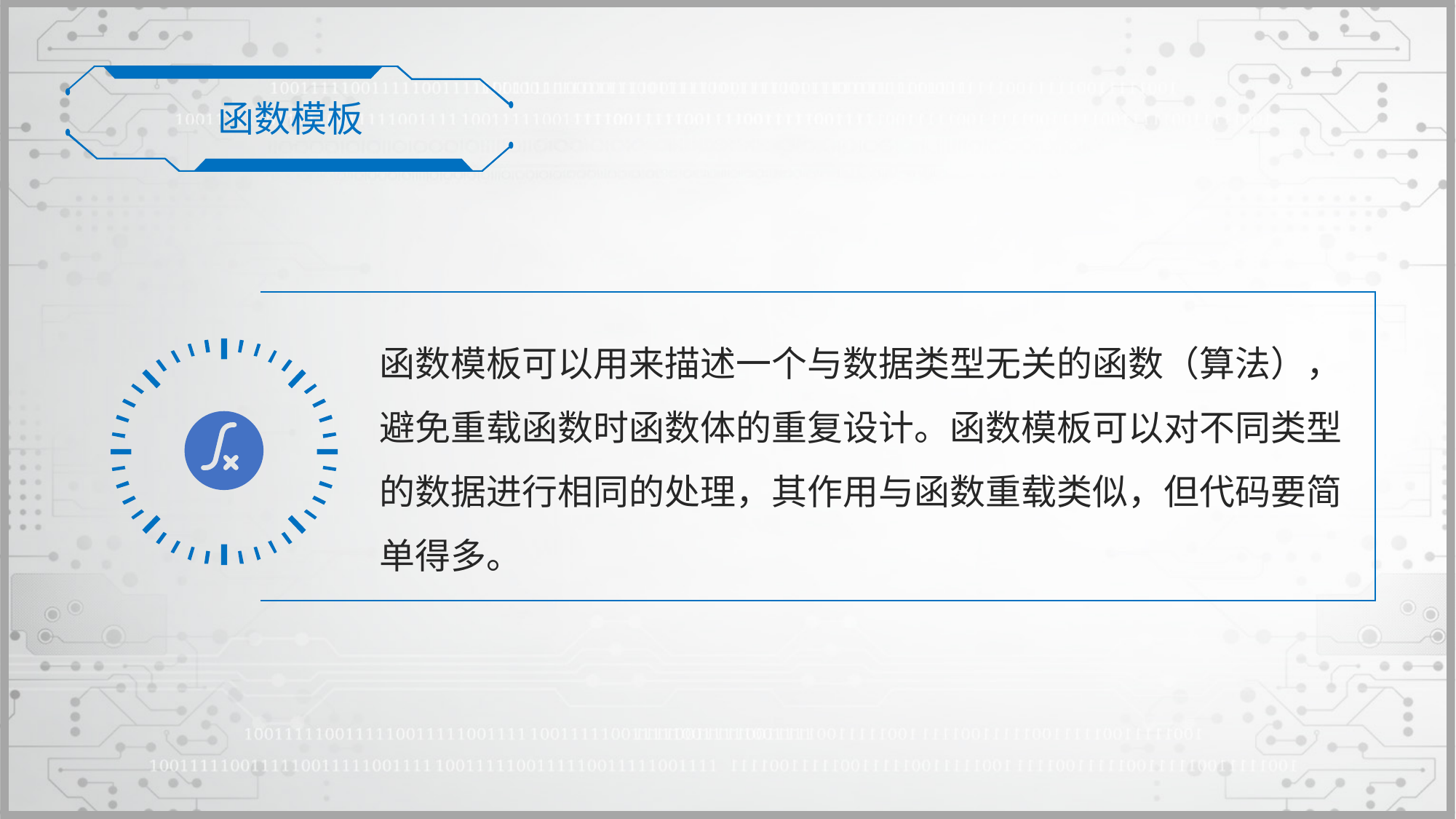

函数模板

函数模板可以用来描述一个与数据类型无关的函数（算法），避免重载函数时函数体的重复设计。函数模板可以对不同类型的数据进行相同的处理，其作用与函数重载类似，但代码要简单得多。